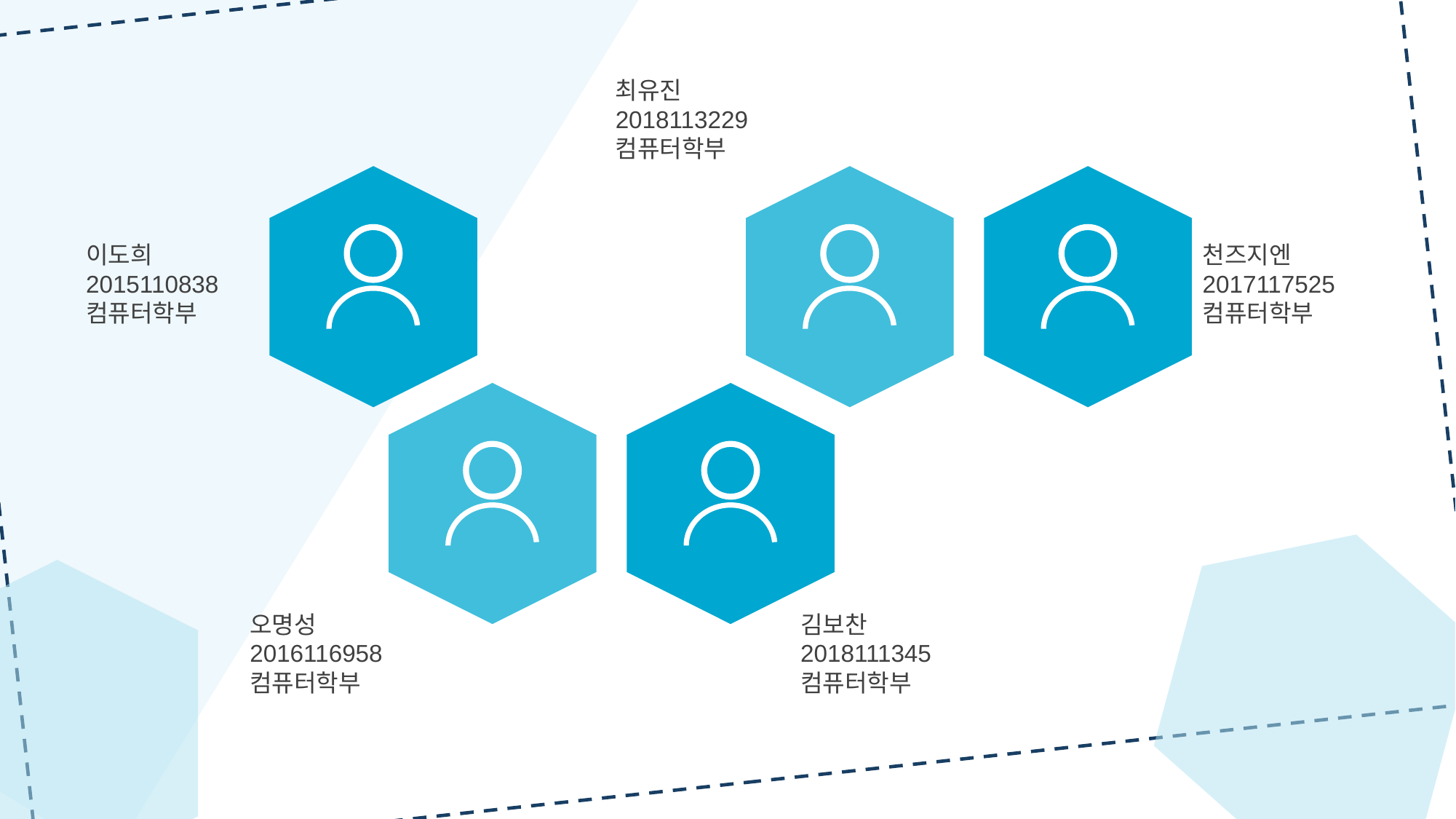

최유진
2018113229
컴퓨터학부

이도희
2015110838
컴퓨터학부
천즈지엔
2017117525
컴퓨터학부

오명성
2016116958
컴퓨터학부
김보찬
2018111345
컴퓨터학부